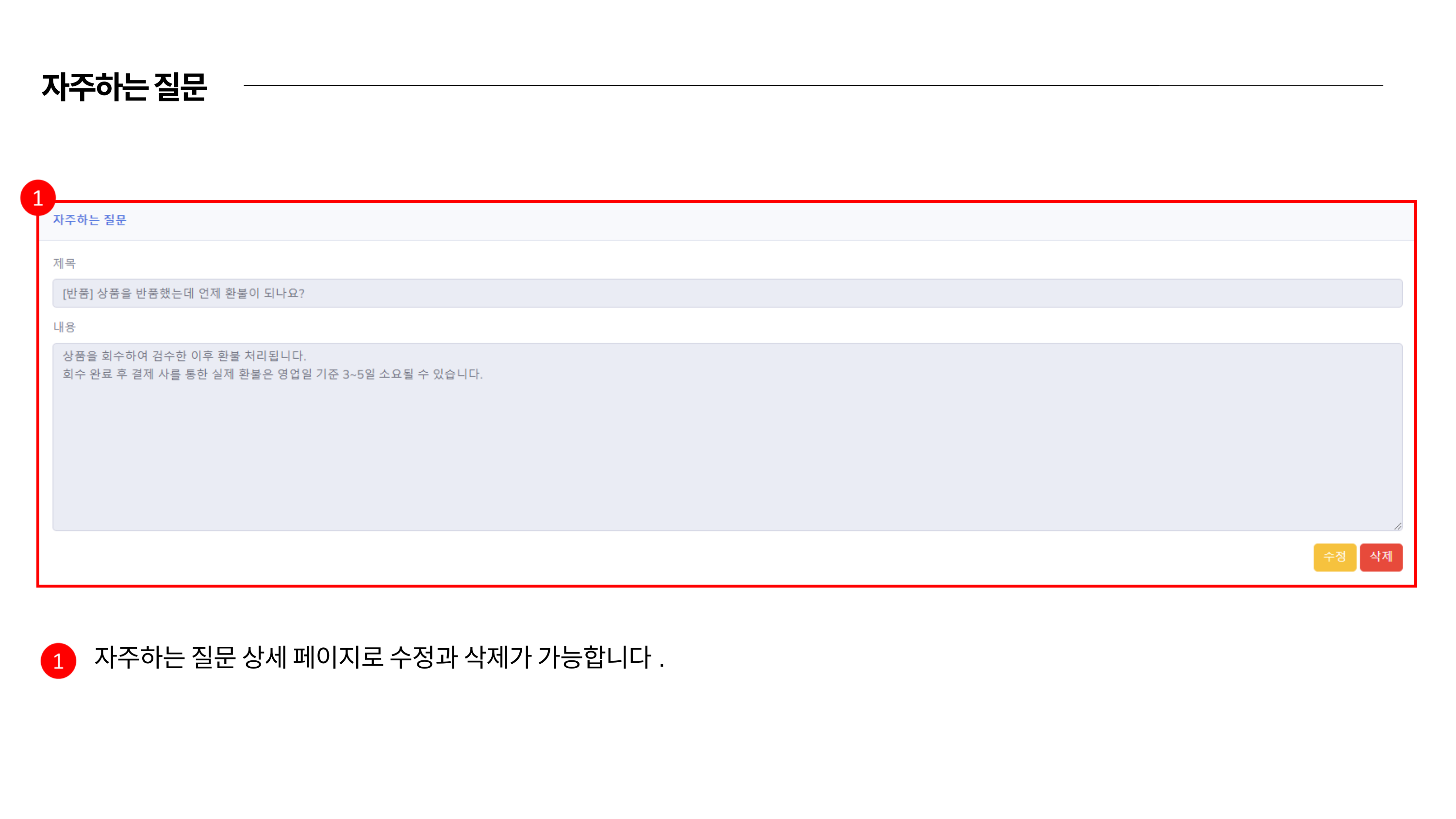

자주하는 질문

자주하는 질문 상세 페이지로 수정과 삭제가 가능합니다.